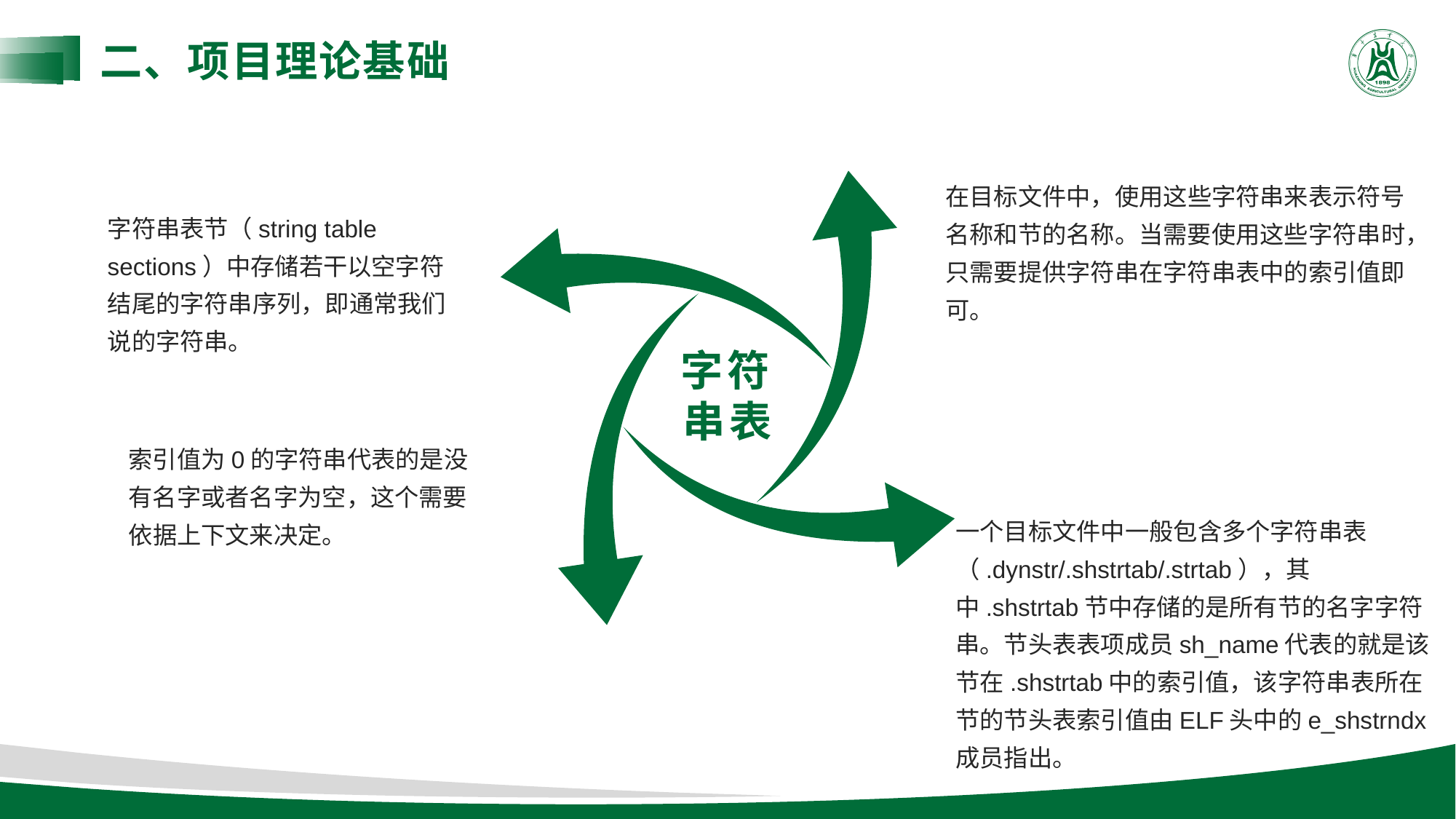

二、项目理论基础
在目标文件中，使用这些字符串来表示符号名称和节的名称。当需要使用这些字符串时，只需要提供字符串在字符串表中的索引值即可。
字符串表节（string table sections）中存储若干以空字符结尾的字符串序列，即通常我们说的字符串。

字符串表

索引值为0的字符串代表的是没有名字或者名字为空，这个需要依据上下文来决定。
一个目标文件中一般包含多个字符串表（.dynstr/.shstrtab/.strtab），其中.shstrtab节中存储的是所有节的名字字符串。节头表表项成员sh_name代表的就是该节在.shstrtab中的索引值，该字符串表所在节的节头表索引值由ELF头中的e_shstrndx成员指出。
10